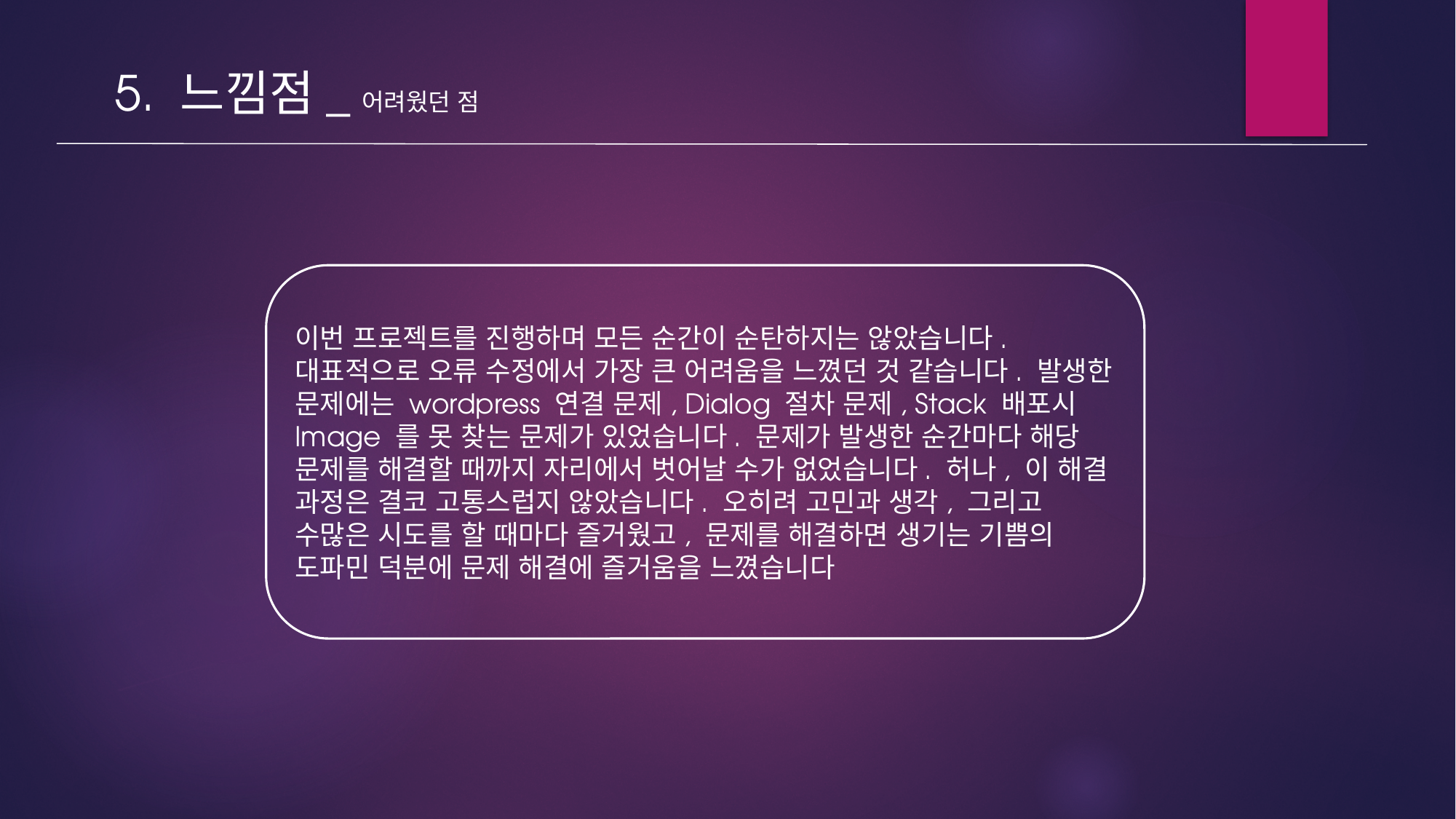

5. 느낌점_어려웠던 점
이번 프로젝트를 진행하며 모든 순간이 순탄하지는 않았습니다. 대표적으로 오류 수정에서 가장 큰 어려움을 느꼈던 것 같습니다. 발생한 문제에는 wordpress 연결 문제, Dialog 절차 문제, Stack 배포시 Image 를 못 찾는 문제가 있었습니다. 문제가 발생한 순간마다 해당 문제를 해결할 때까지 자리에서 벗어날 수가 없었습니다. 허나, 이 해결 과정은 결코 고통스럽지 않았습니다. 오히려 고민과 생각, 그리고 수많은 시도를 할 때마다 즐거웠고, 문제를 해결하면 생기는 기쁨의 도파민 덕분에 문제 해결에 즐거움을 느꼈습니다